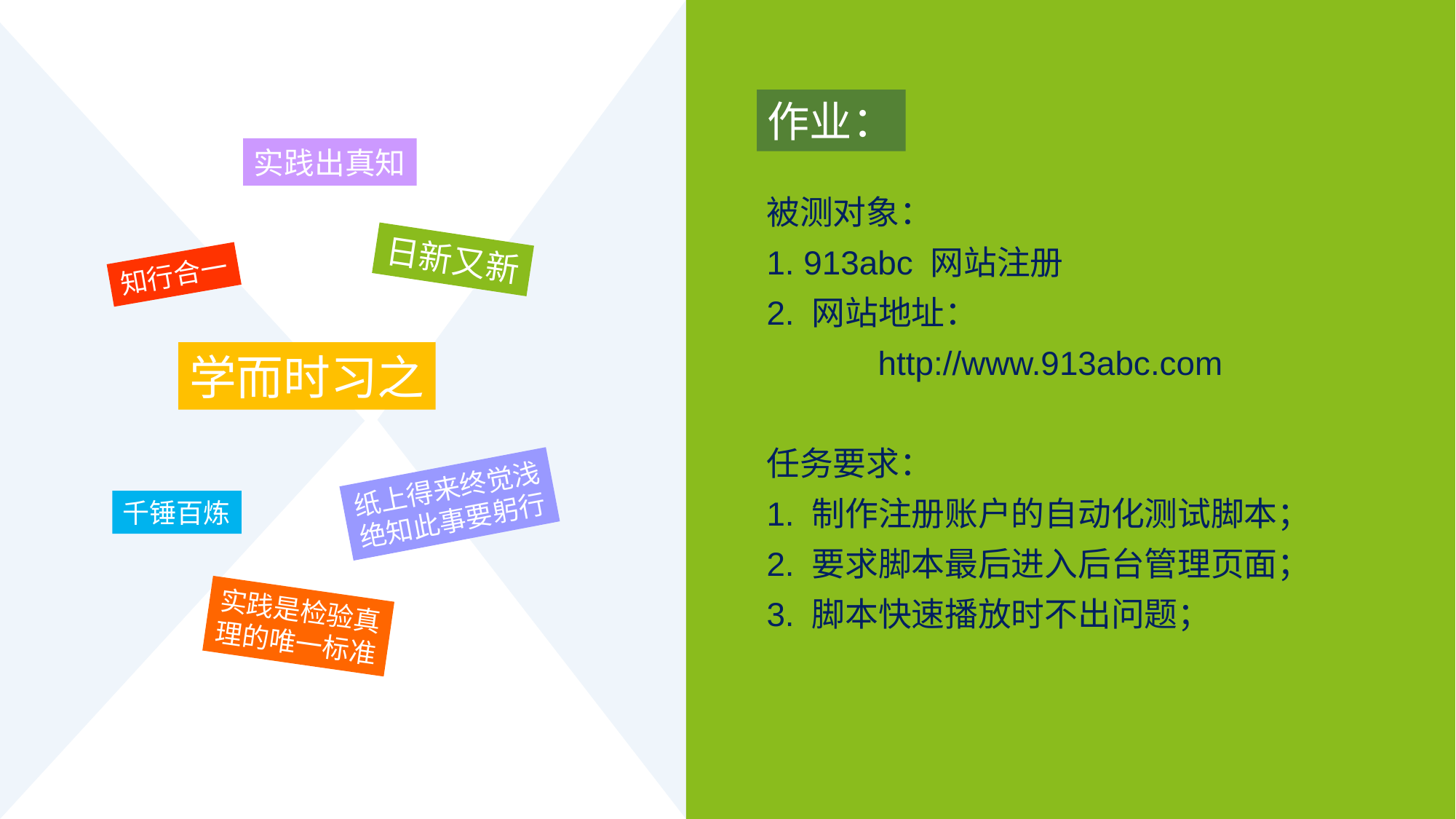

作业：
实践出真知
被测对象：
1. 913abc 网站注册
2. 网站地址：
            http://www.913abc.com

任务要求：
1. 制作注册账户的自动化测试脚本；
2. 要求脚本最后进入后台管理页面；
3. 脚本快速播放时不出问题；
日新又新

知行合一

学而时习之
纸上得来终觉浅
绝知此事要躬行
千锤百炼
实践是检验真
理的唯一标准